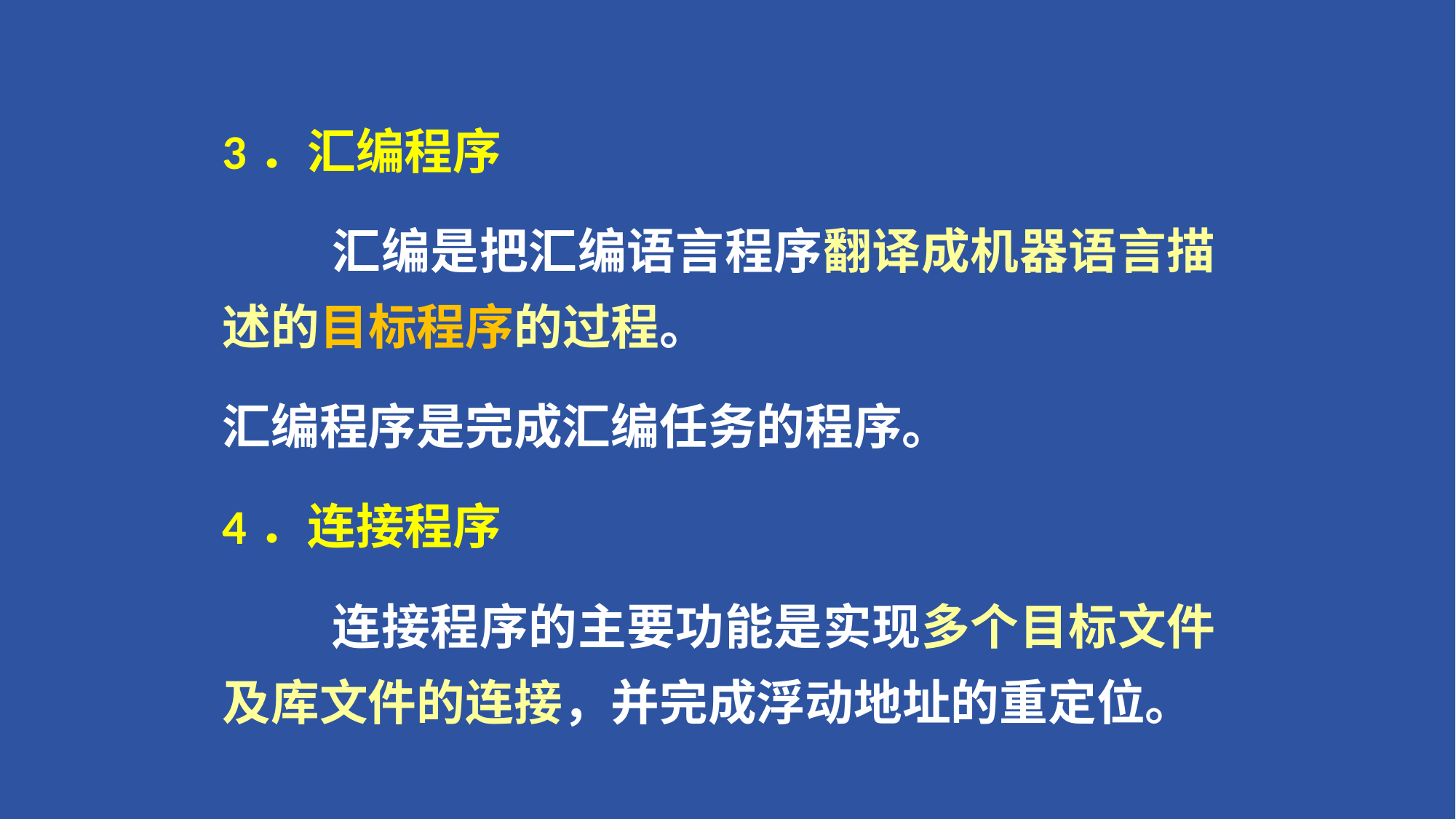

3．汇编程序
	汇编是把汇编语言程序翻译成机器语言描述的目标程序的过程。
汇编程序是完成汇编任务的程序。
4．连接程序
	连接程序的主要功能是实现多个目标文件及库文件的连接，并完成浮动地址的重定位。